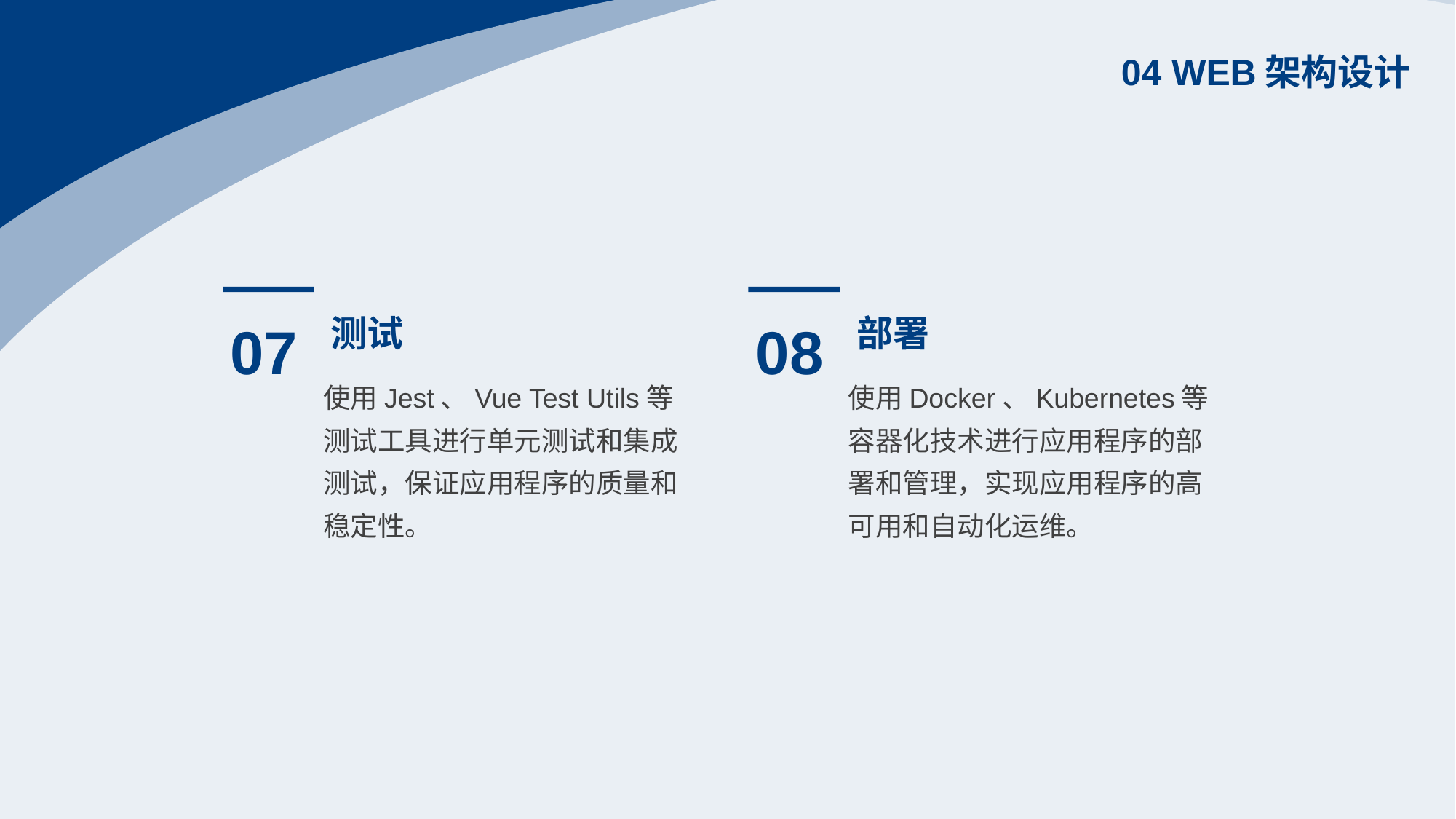

04 WEB架构设计
07

08

测试
部署
使用Jest、Vue Test Utils等测试工具进行单元测试和集成测试，保证应用程序的质量和稳定性。
使用Docker、Kubernetes等容器化技术进行应用程序的部署和管理，实现应用程序的高可用和自动化运维。